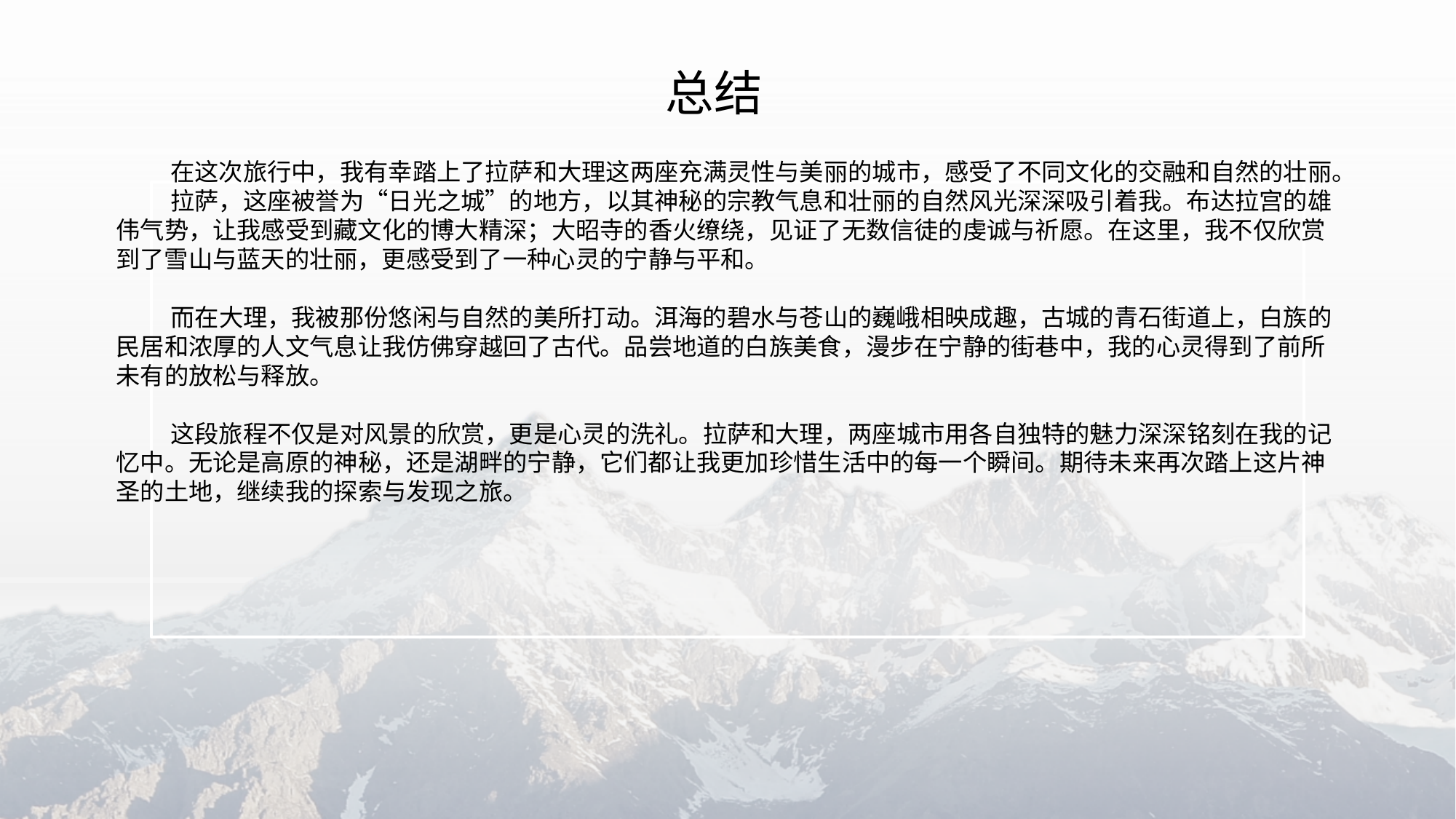

总结
在这次旅行中，我有幸踏上了拉萨和大理这两座充满灵性与美丽的城市，感受了不同文化的交融和自然的壮丽。
拉萨，这座被誉为“日光之城”的地方，以其神秘的宗教气息和壮丽的自然风光深深吸引着我。布达拉宫的雄伟气势，让我感受到藏文化的博大精深；大昭寺的香火缭绕，见证了无数信徒的虔诚与祈愿。在这里，我不仅欣赏到了雪山与蓝天的壮丽，更感受到了一种心灵的宁静与平和。

而在大理，我被那份悠闲与自然的美所打动。洱海的碧水与苍山的巍峨相映成趣，古城的青石街道上，白族的民居和浓厚的人文气息让我仿佛穿越回了古代。品尝地道的白族美食，漫步在宁静的街巷中，我的心灵得到了前所未有的放松与释放。

这段旅程不仅是对风景的欣赏，更是心灵的洗礼。拉萨和大理，两座城市用各自独特的魅力深深铭刻在我的记忆中。无论是高原的神秘，还是湖畔的宁静，它们都让我更加珍惜生活中的每一个瞬间。期待未来再次踏上这片神圣的土地，继续我的探索与发现之旅。